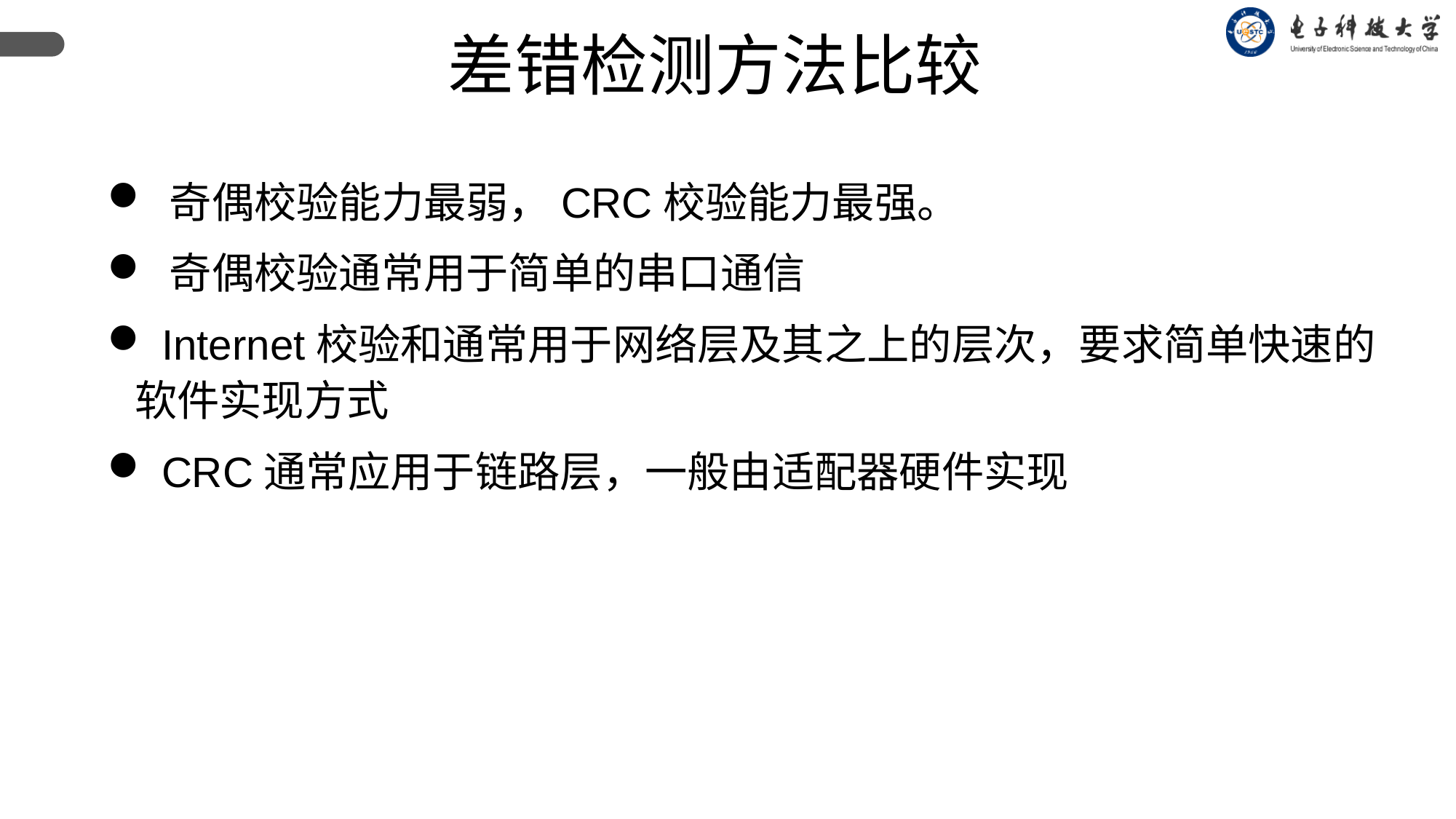

差错检测方法比较
 奇偶校验能力最弱，CRC校验能力最强。
 奇偶校验通常用于简单的串口通信
 Internet校验和通常用于网络层及其之上的层次，要求简单快速的软件实现方式
 CRC通常应用于链路层，一般由适配器硬件实现
30